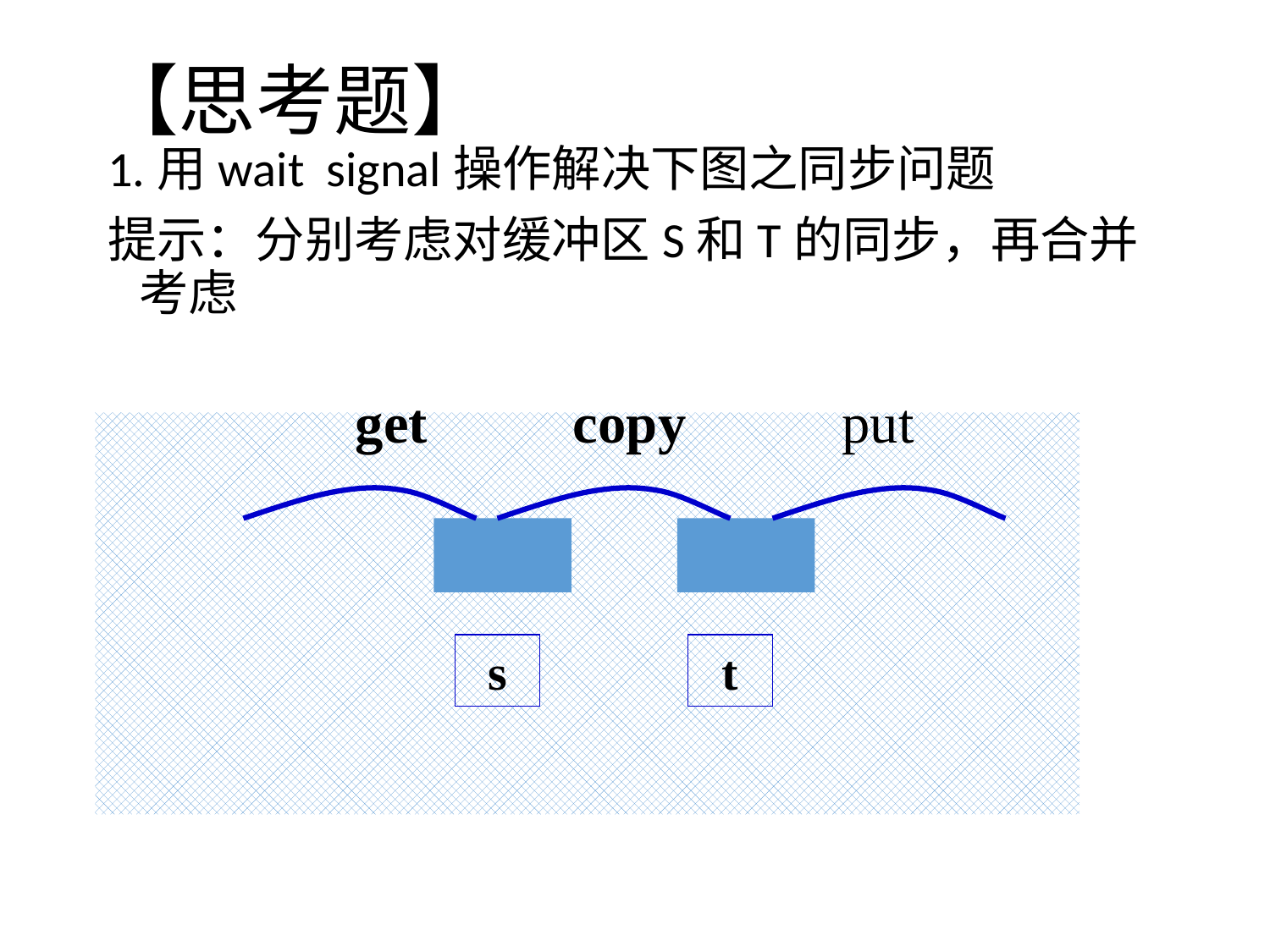

# 【思考题】
1.用wait  signal操作解决下图之同步问题
提示：分别考虑对缓冲区S和T的同步，再合并考虑
get
copy
put

s
t